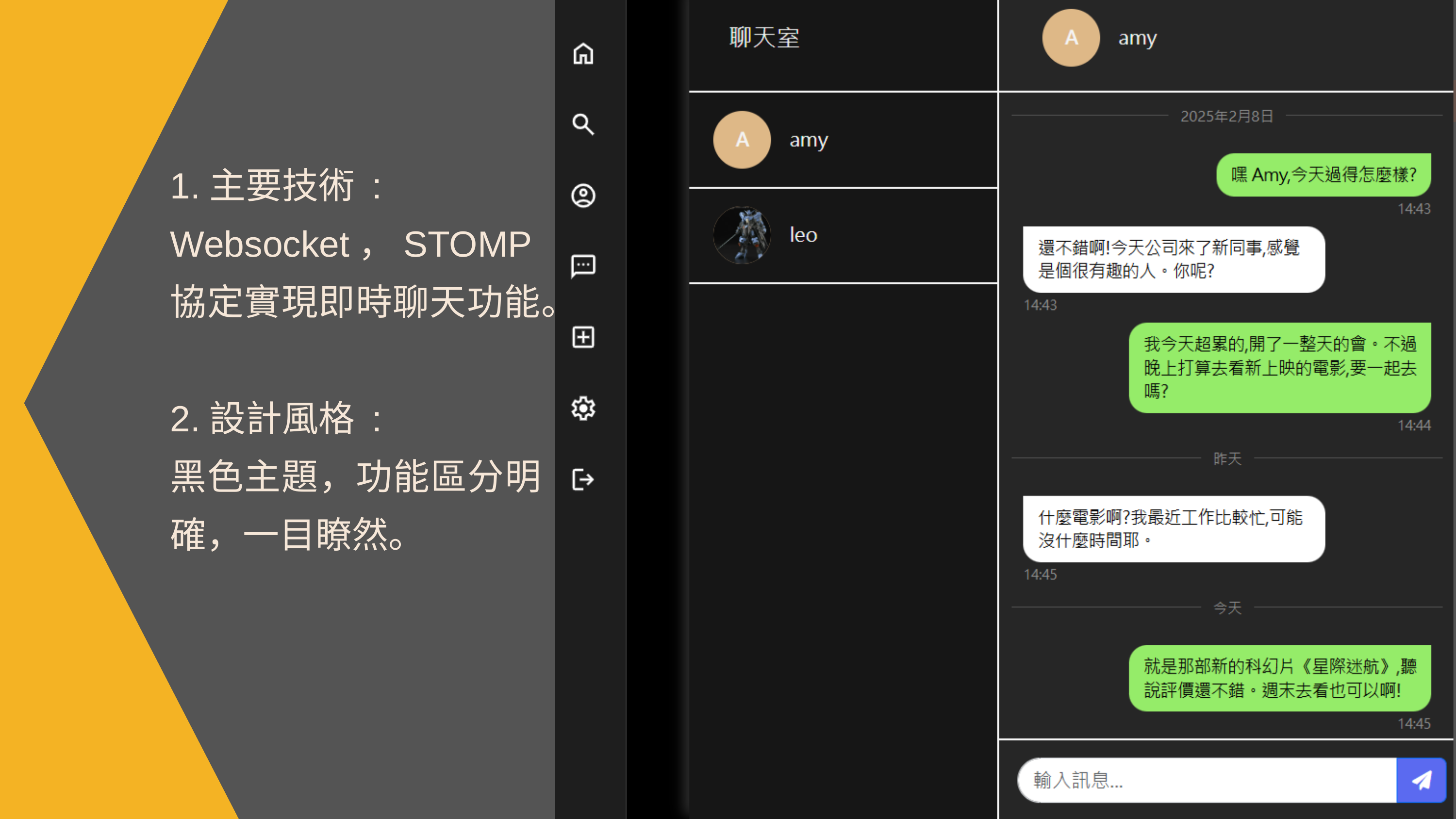

1.主要技術 :
Websocket，STOMP
協定實現即時聊天功能。

2.設計風格 :
黑色主題，功能區分明確，一目瞭然。